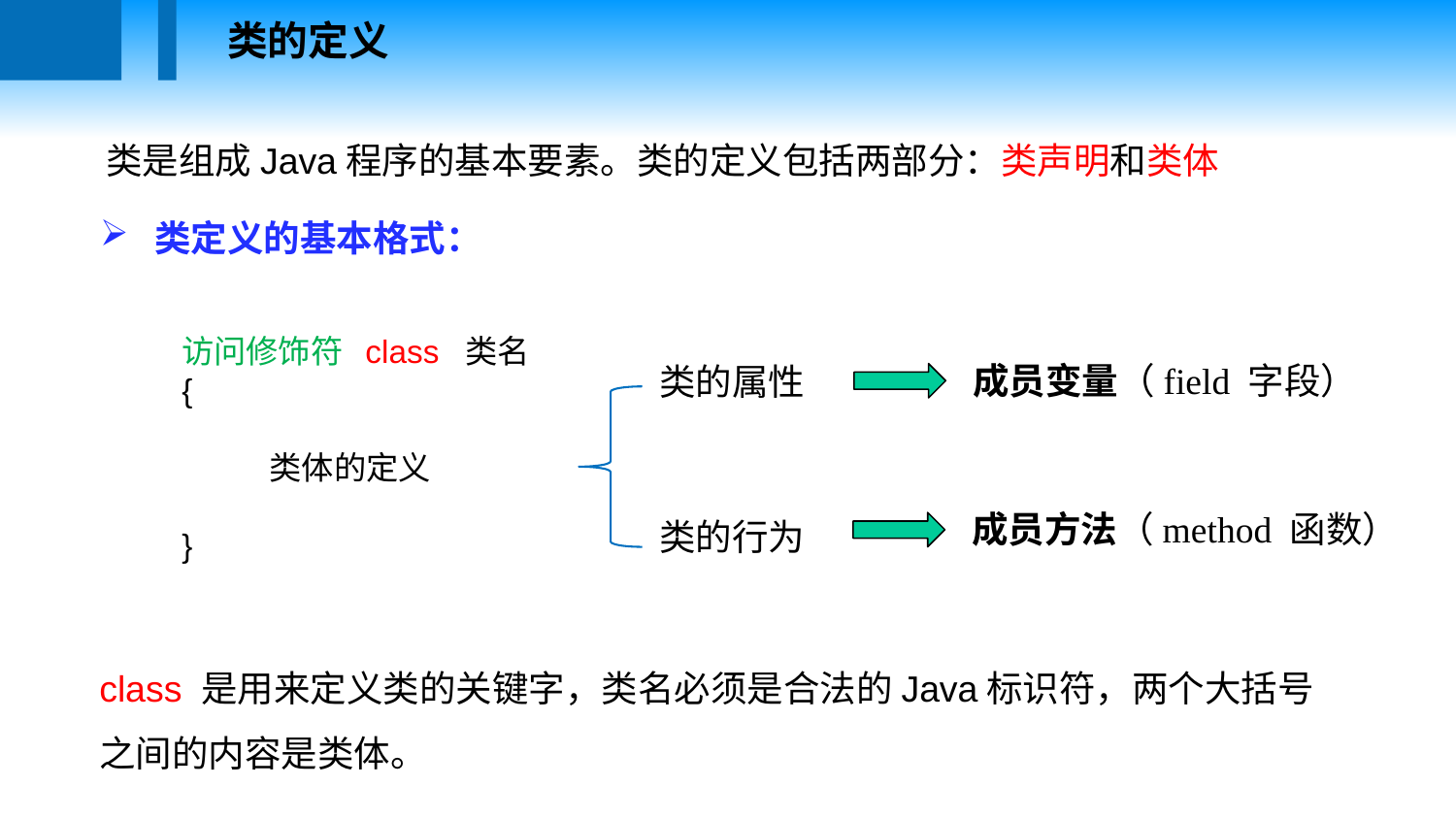

类的定义
类是组成Java程序的基本要素。类的定义包括两部分：类声明和类体
类定义的基本格式：
访问修饰符  class  类名
{

           类体的定义

}
成员变量（field 字段）
类的属性

成员方法（method 函数）
类的行为

class 是用来定义类的关键字，类名必须是合法的Java标识符，两个大括号之间的内容是类体。